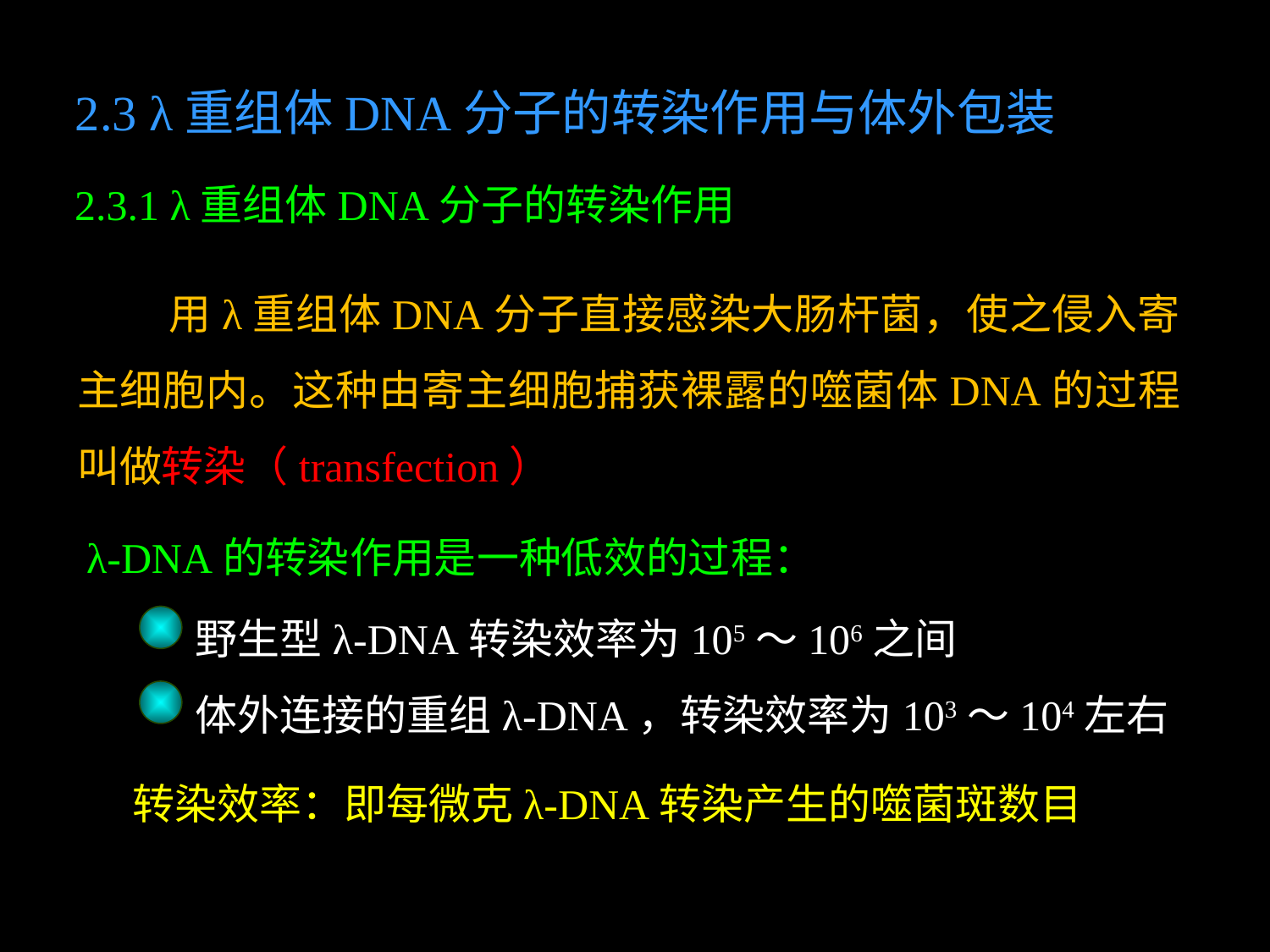

2.3 λ重组体DNA分子的转染作用与体外包装
2.3.1 λ重组体DNA分子的转染作用
        用λ重组体DNA分子直接感染大肠杆菌，使之侵入寄主细胞内。这种由寄主细胞捕获裸露的噬菌体DNA的过程叫做转染（transfection）
λ-DNA的转染作用是一种低效的过程：
野生型λ-DNA转染效率为105～106之间
体外连接的重组λ-DNA，转染效率为103～104左右

转染效率：即每微克λ-DNA转染产生的噬菌斑数目